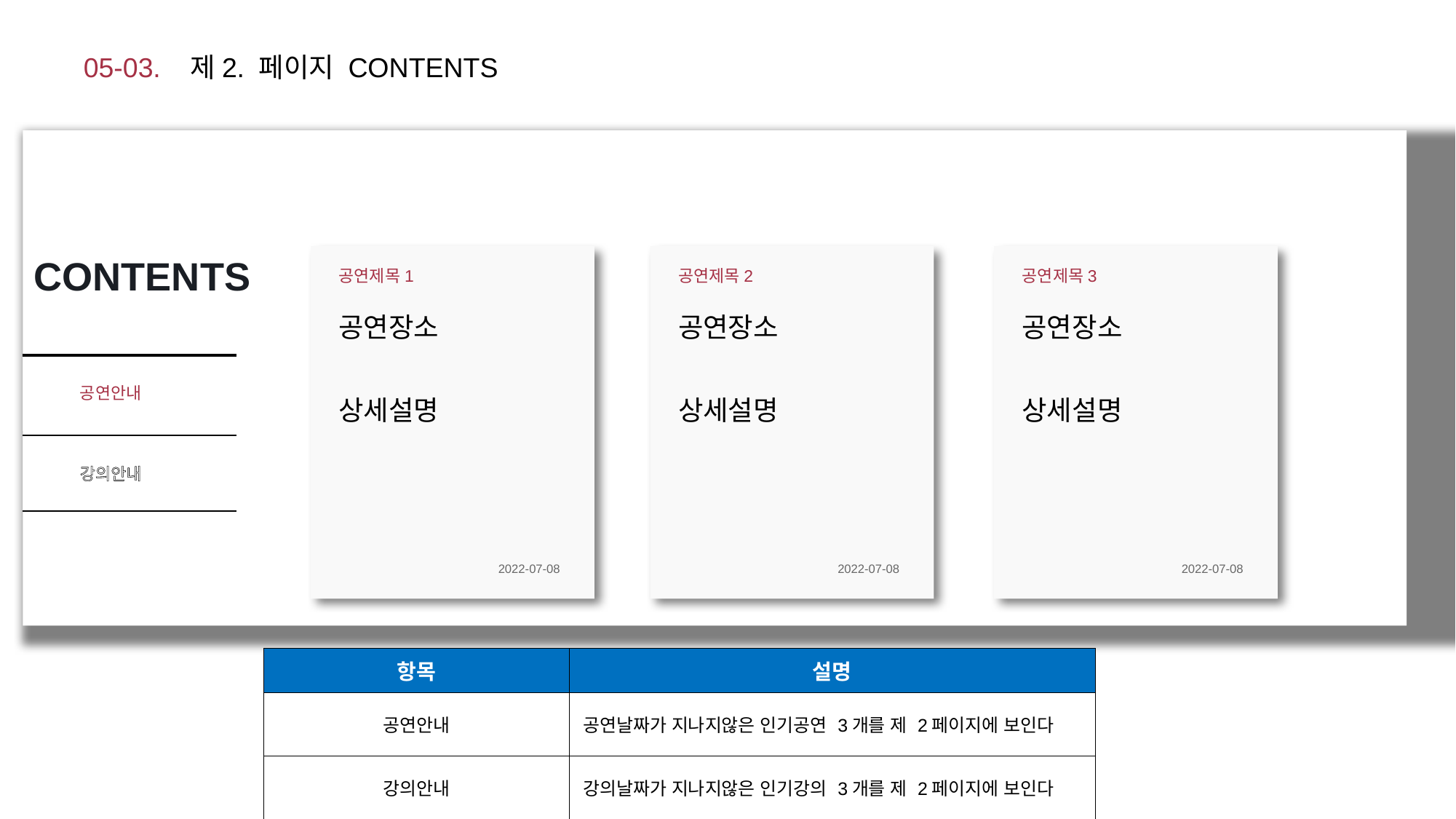

# 05-03.   제2. 페이지 CONTENTS

CONTENTS

공연제목1
공연장소
상세설명
2022-07-08

공연제목2
공연장소
상세설명
2022-07-08

공연제목3
공연장소
상세설명
2022-07-08
공연안내
강의안내
| 항목 | 설명 |
| --- | --- |
| 공연안내 | 공연날짜가 지나지않은 인기공연 3개를 제 2페이지에 보인다 |
| 강의안내 | 강의날짜가 지나지않은 인기강의 3개를 제 2페이지에 보인다 |